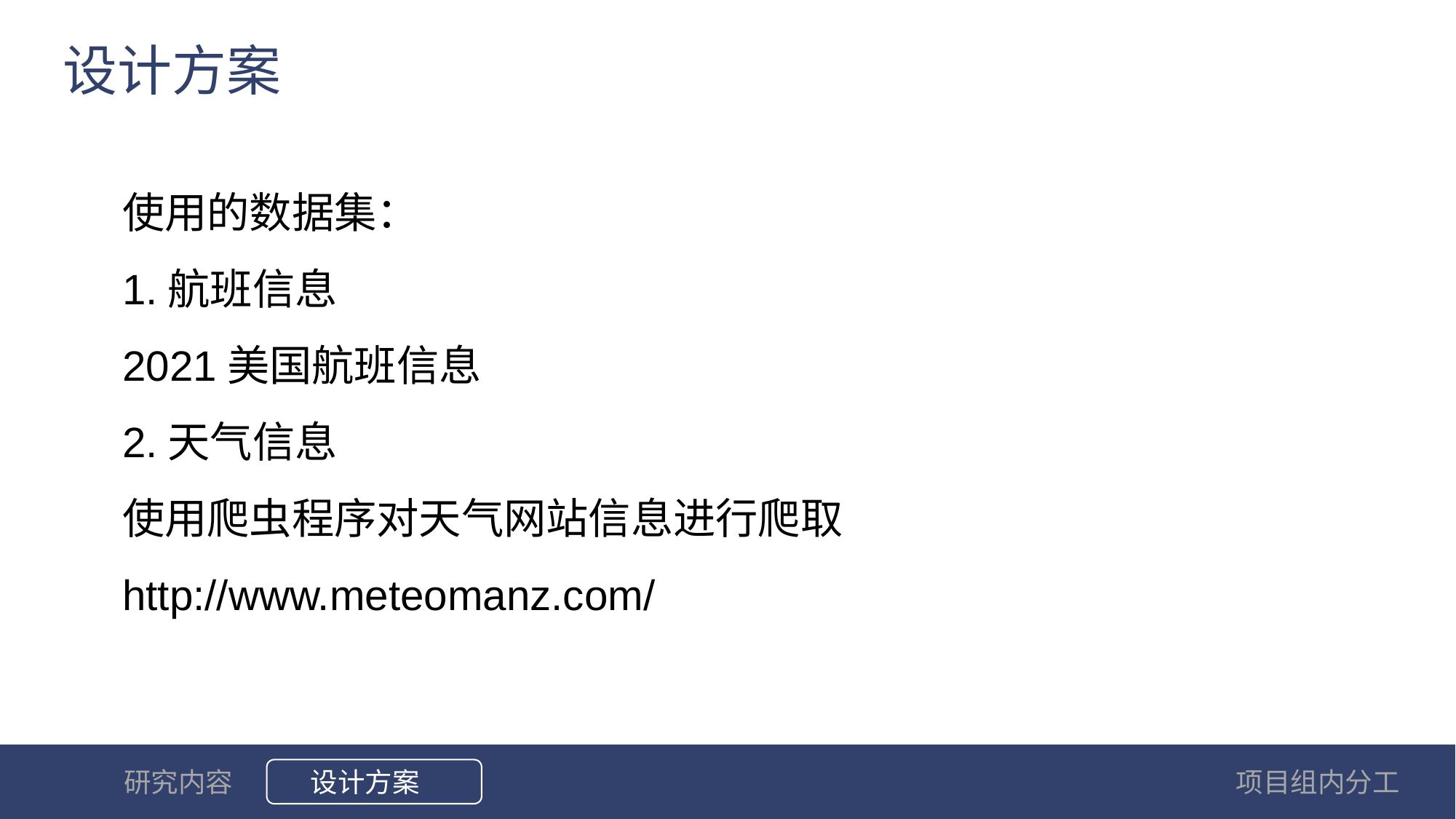

设计方案
使用的数据集：
1.航班信息
2021美国航班信息
2.天气信息
使用爬虫程序对天气网站信息进行爬取
http://www.meteomanz.com/

设计方案
项目组内分工
研究内容
选题背景和意义
国内外研究情况

论文研究方案
预期研究成果
研究进度安排